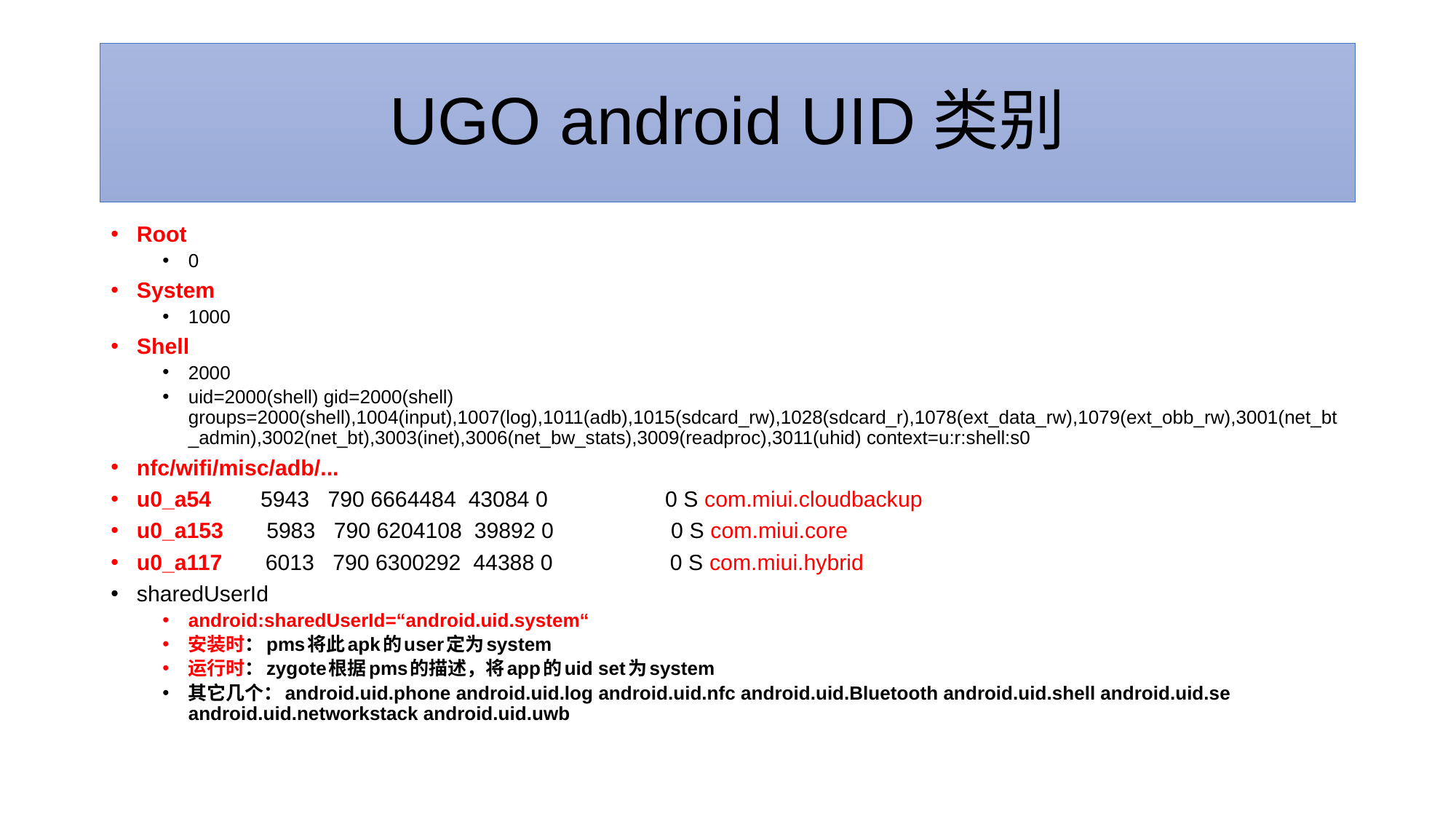

# UGO android UID类别
Root
0
System
1000
Shell
2000
uid=2000(shell) gid=2000(shell) groups=2000(shell),1004(input),1007(log),1011(adb),1015(sdcard_rw),1028(sdcard_r),1078(ext_data_rw),1079(ext_obb_rw),3001(net_bt_admin),3002(net_bt),3003(inet),3006(net_bw_stats),3009(readproc),3011(uhid) context=u:r:shell:s0
nfc/wifi/misc/adb/...
u0_a54        5943   790 6664484  43084 0                   0 S com.miui.cloudbackup
u0_a153       5983   790 6204108  39892 0                   0 S com.miui.core
u0_a117       6013   790 6300292  44388 0                   0 S com.miui.hybrid
sharedUserId
android:sharedUserId=“android.uid.system“
安装时：pms将此apk的user定为system
运行时：zygote根据pms的描述，将app的uid set为system
其它几个：android.uid.phone android.uid.log android.uid.nfc android.uid.Bluetooth android.uid.shell android.uid.se android.uid.networkstack android.uid.uwb